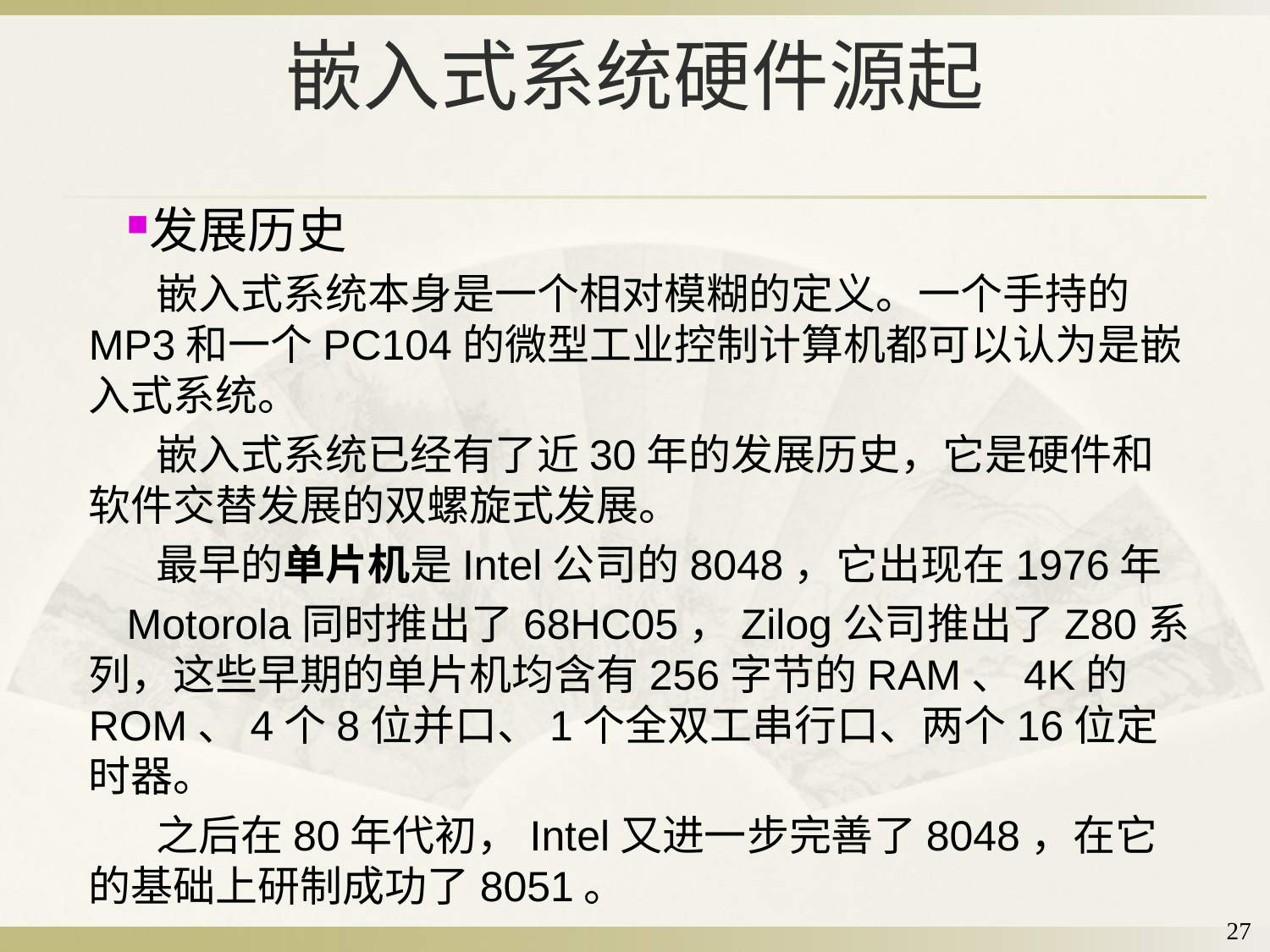

# 嵌入式系统硬件源起
发展历史
  嵌入式系统本身是一个相对模糊的定义。一个手持的MP3和一个PC104的微型工业控制计算机都可以认为是嵌入式系统。
  嵌入式系统已经有了近30年的发展历史，它是硬件和软件交替发展的双螺旋式发展。
  最早的单片机是Intel公司的8048，它出现在1976年
Motorola同时推出了68HC05，Zilog公司推出了Z80系列，这些早期的单片机均含有256字节的RAM、4K的ROM、4个8位并口、1个全双工串行口、两个16位定时器。
  之后在80年代初，Intel又进一步完善了8048，在它的基础上研制成功了8051。